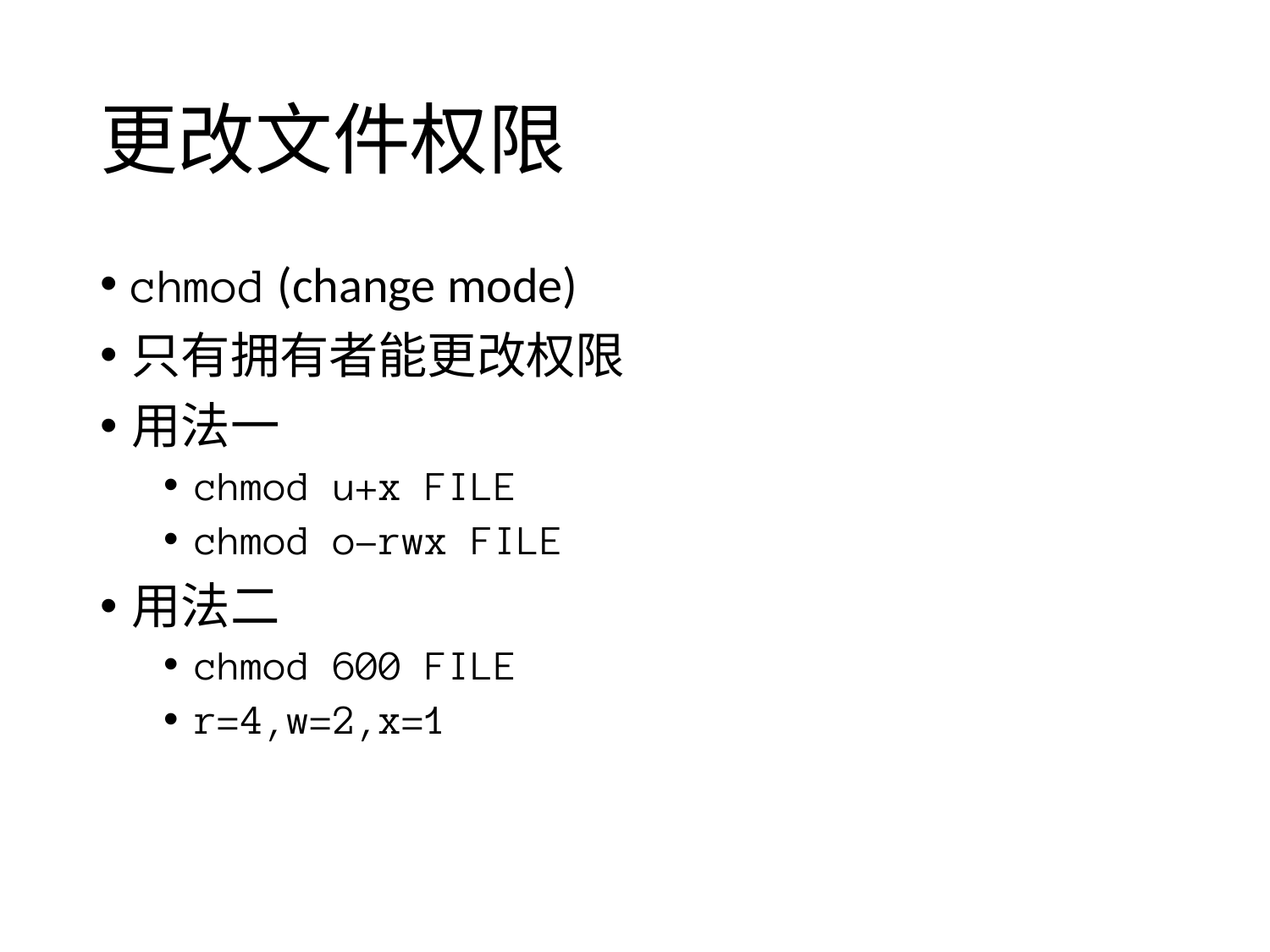

# 更改文件权限
chmod (change mode)
只有拥有者能更改权限
用法一
chmod u+x FILE
chmod o-rwx FILE
用法二
chmod 600 FILE
r=4,w=2,x=1